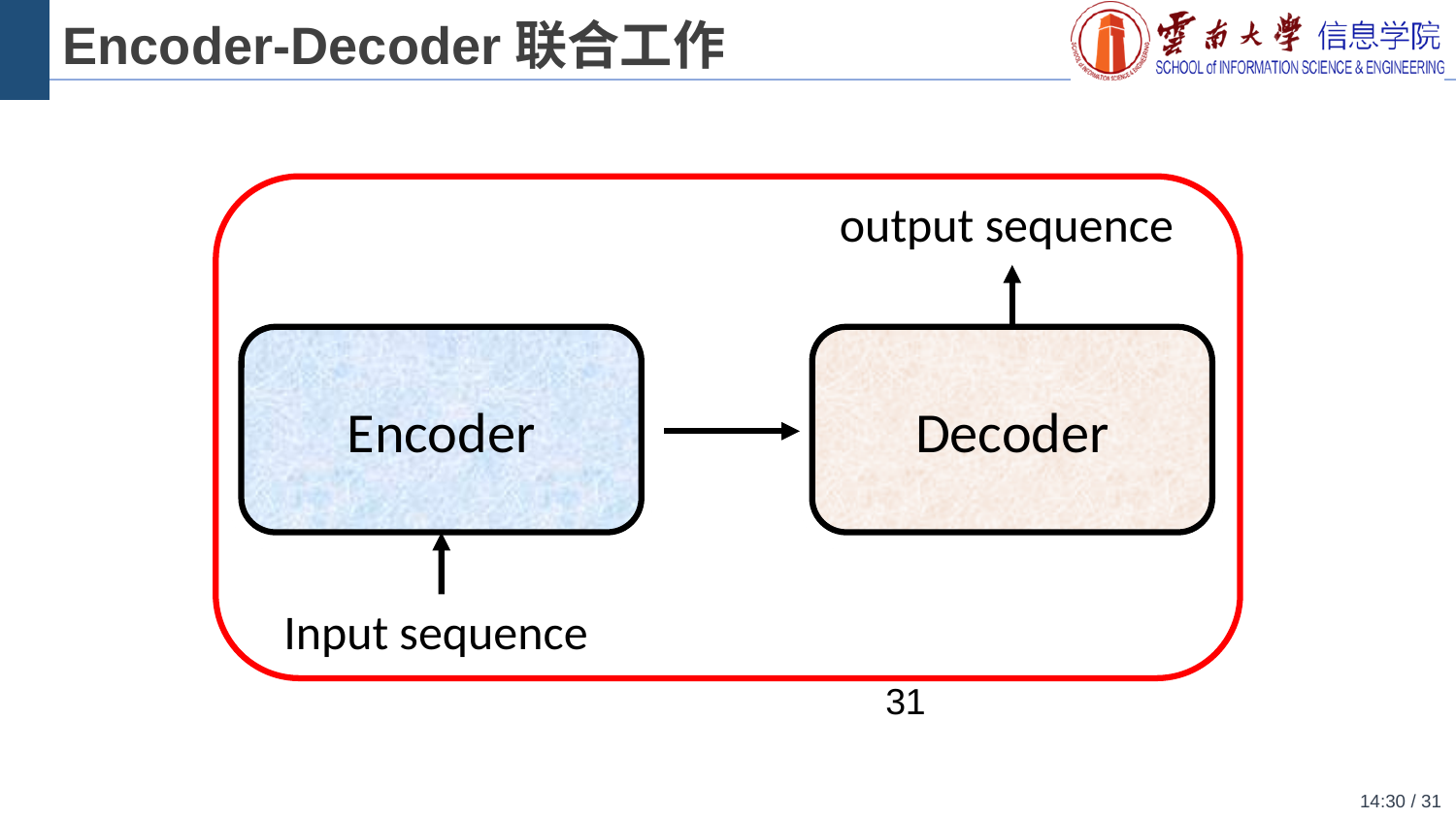

# Encoder-Decoder联合工作

output sequence
Decoder
Encoder
Input sequence
31